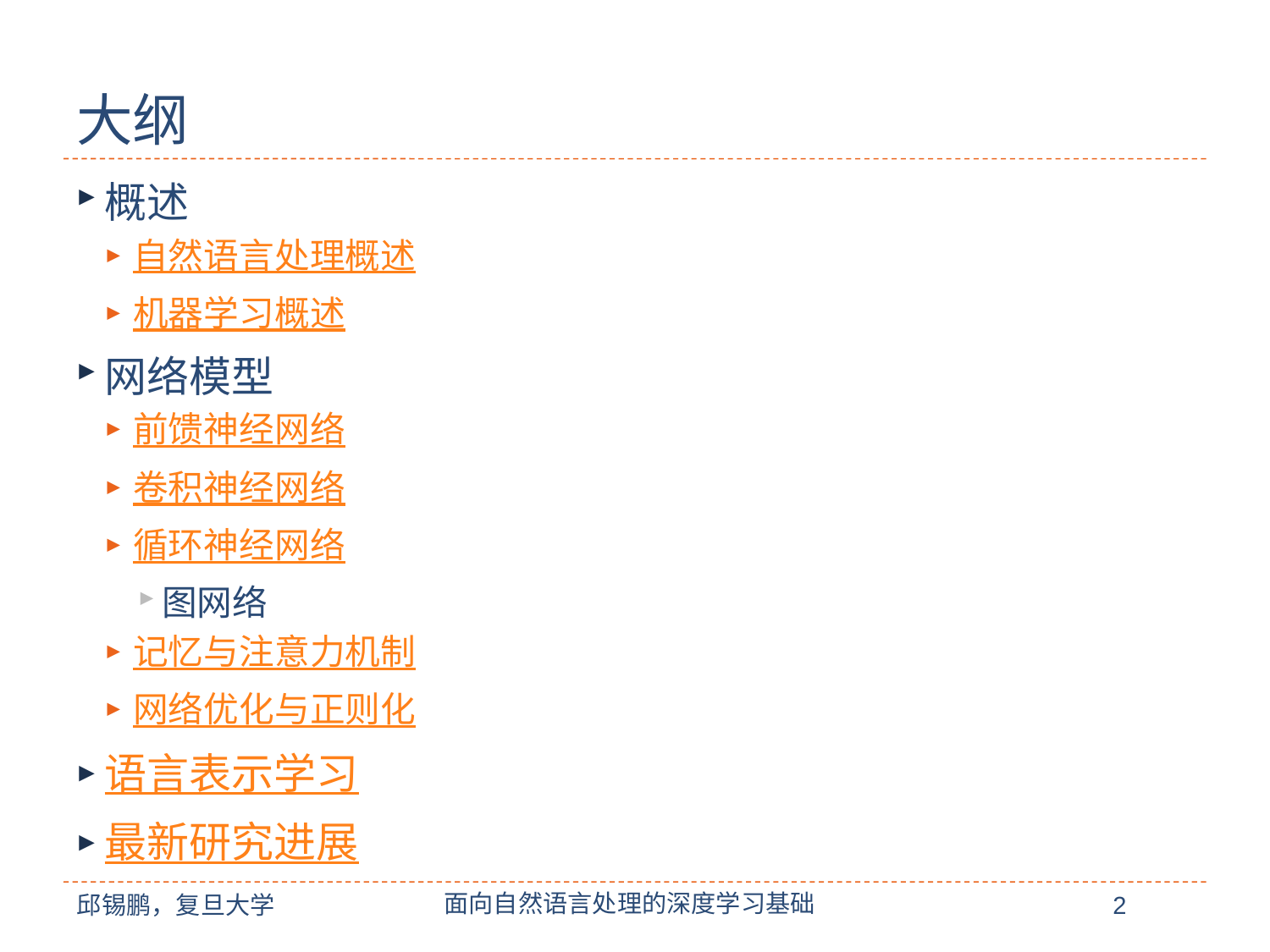

# 大纲
概述
自然语言处理概述
机器学习概述
网络模型
前馈神经网络
卷积神经网络
循环神经网络
图网络
记忆与注意力机制
网络优化与正则化
语言表示学习
最新研究进展